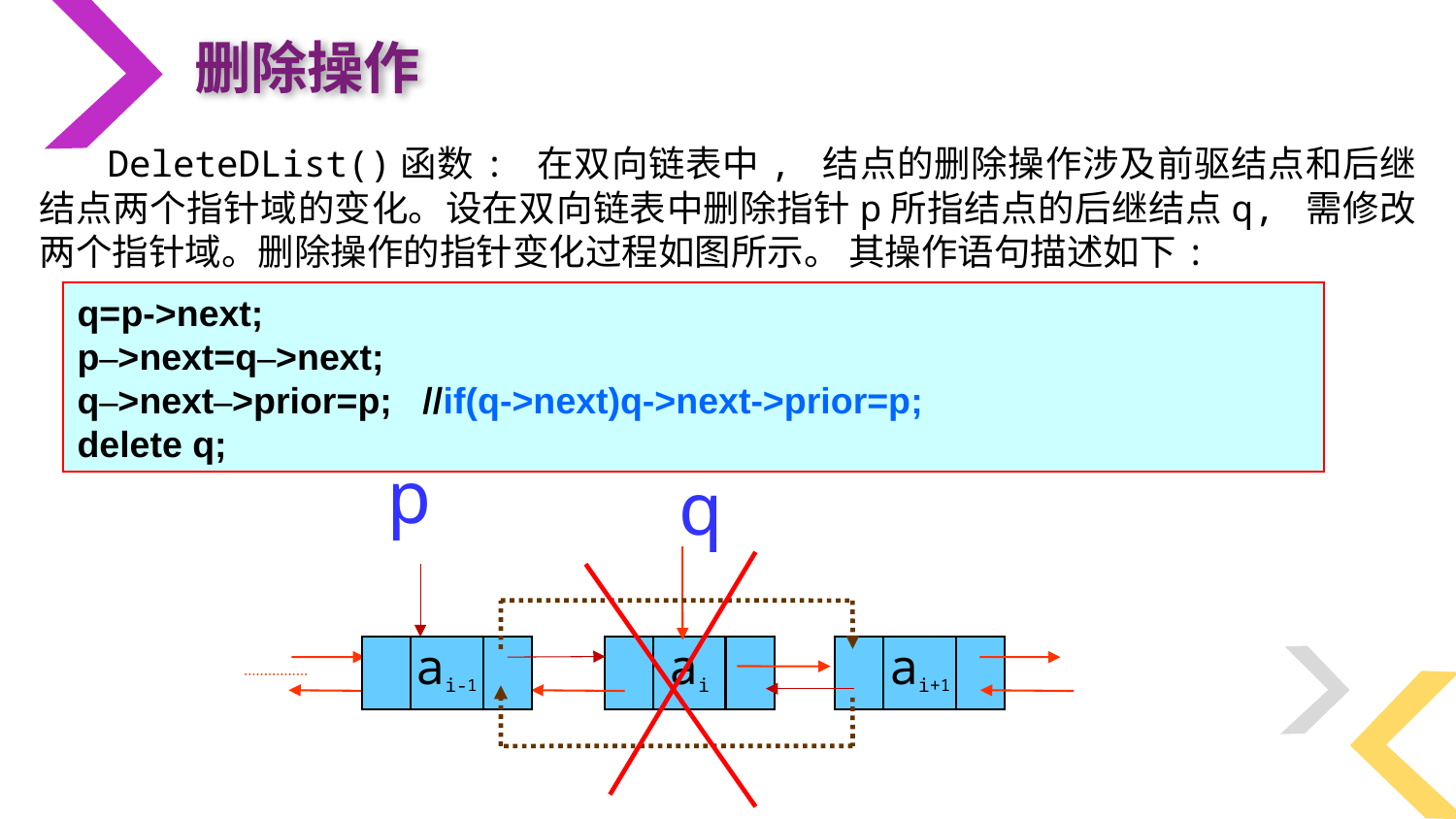

删除操作
   DeleteDList()函数: 在双向链表中, 结点的删除操作涉及前驱结点和后继结点两个指针域的变化。设在双向链表中删除指针p所指结点的后继结点q, 需修改两个指针域。删除操作的指针变化过程如图所示。 其操作语句描述如下:
q=p->next;
p–>next=q–>next;
q–>next–>prior=p;   //if(q->next)q->next->prior=p;
delete q;
p
q

ai-1

ai

ai+1